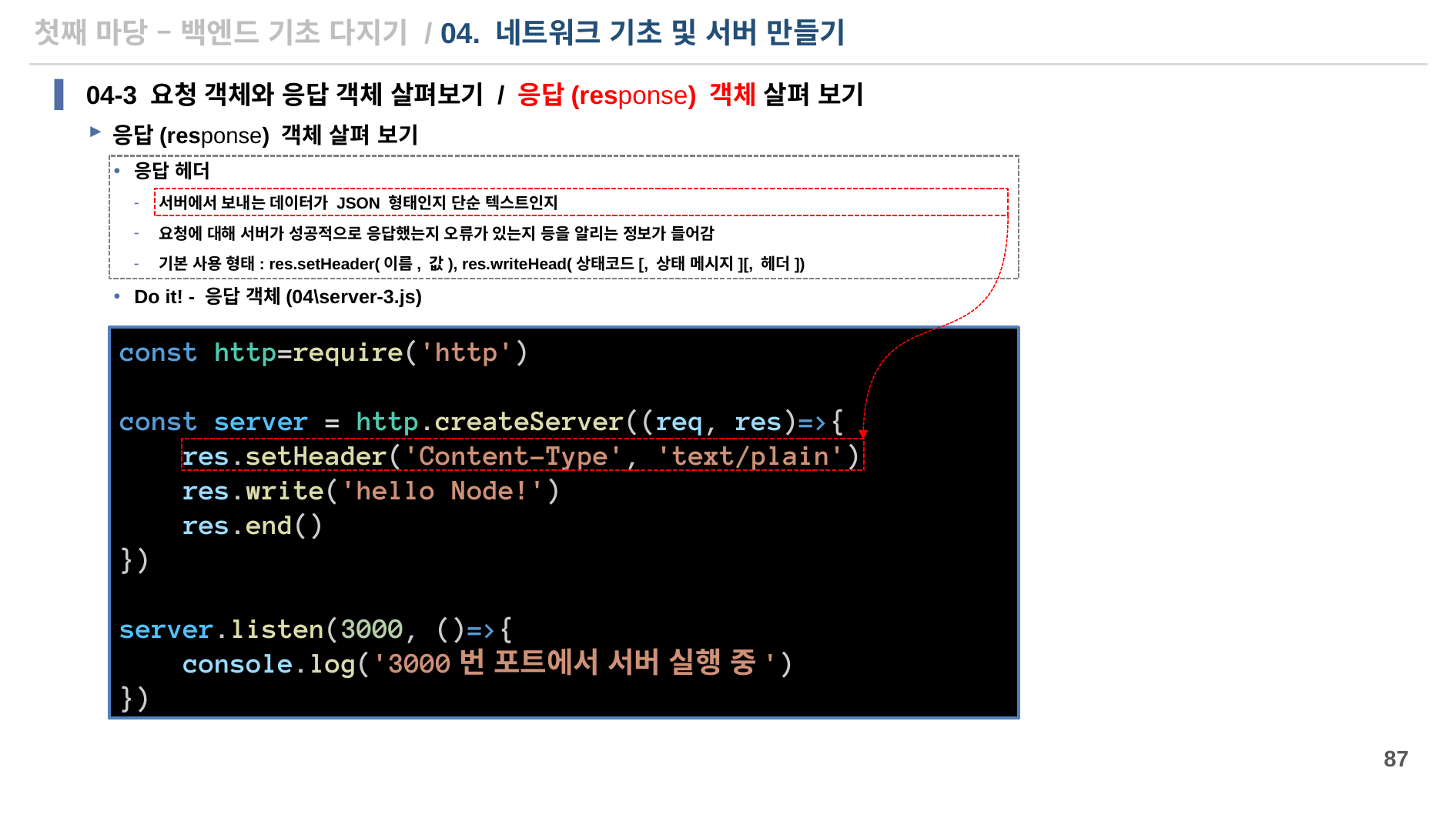

# 첫째 마당 – 백엔드 기초 다지기 / 04. 네트워크 기초 및 서버 만들기
04-3 요청 객체와 응답 객체 살펴보기 / 응답(response) 객체 살펴 보기
응답(response) 객체 살펴 보기
응답 헤더
서버에서 보내는 데이터가 JSON 형태인지 단순 텍스트인지
요청에 대해 서버가 성공적으로 응답했는지 오류가 있는지 등을 알리는 정보가 들어감
기본 사용 형태: res.setHeader(이름, 값), res.writeHead(상태코드[, 상태 메시지][, 헤더])
Do it! - 응답 객체(04\server-3.js)

const http=require('http')
const server = http.createServer((req, res)=>{
    res.setHeader('Content-Type', 'text/plain')
    res.write('hello Node!')
    res.end()
})
server.listen(3000, ()=>{
    console.log('3000번 포트에서 서버 실행 중')
})

87